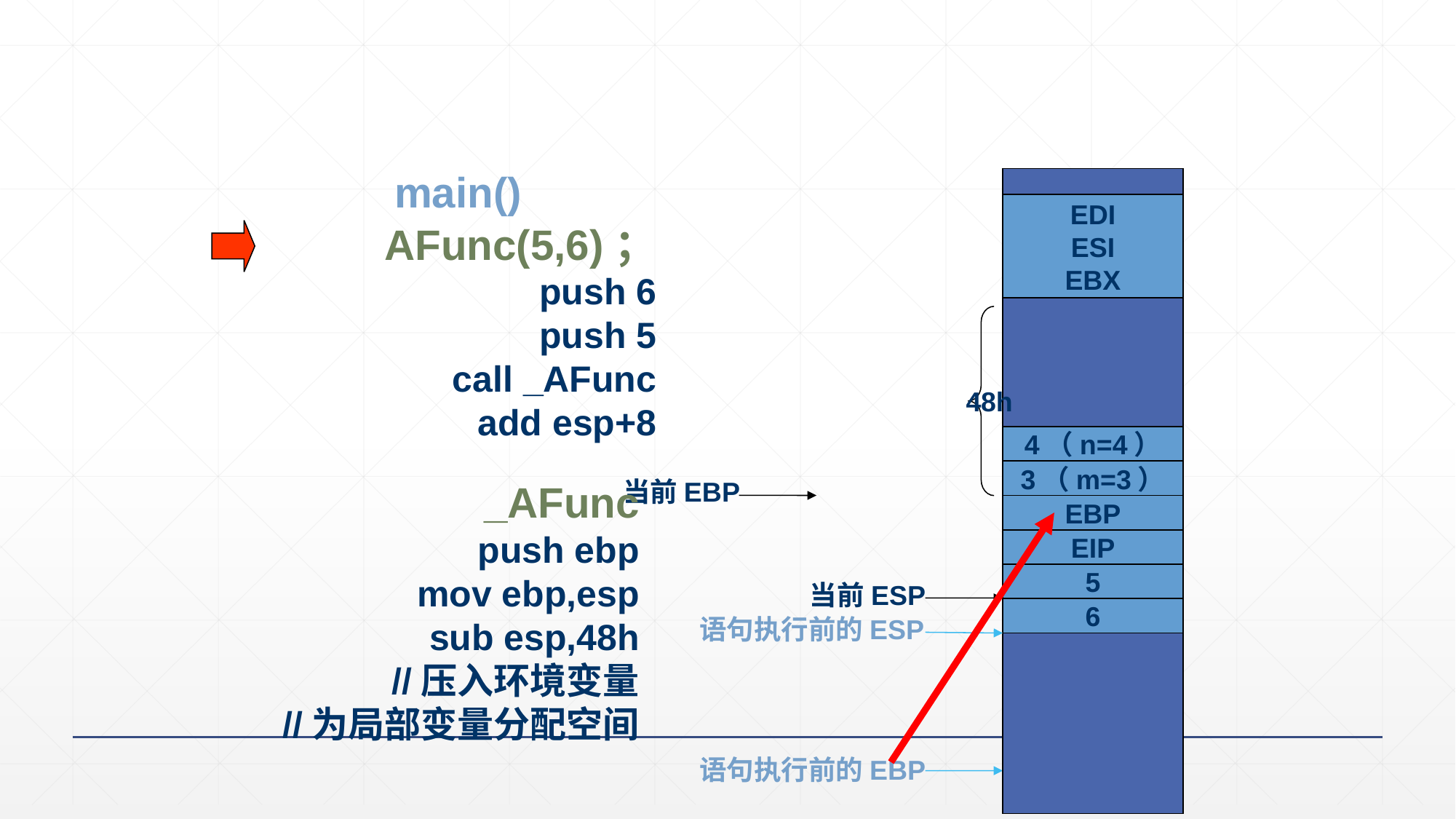

# 函数调用中栈的工作过程
main()

EDI
ESI
EBX
AFunc(5,6)；
push 6
push 5
call _AFunc
add esp+8

48h
4（n=4）
3（m=3）
当前EBP

_AFunc
push ebp
mov ebp,esp
sub esp,48h
//压入环境变量
//为局部变量分配空间
EBP

EIP
5
当前ESP

6
语句执行前的ESP

语句执行前的EBP